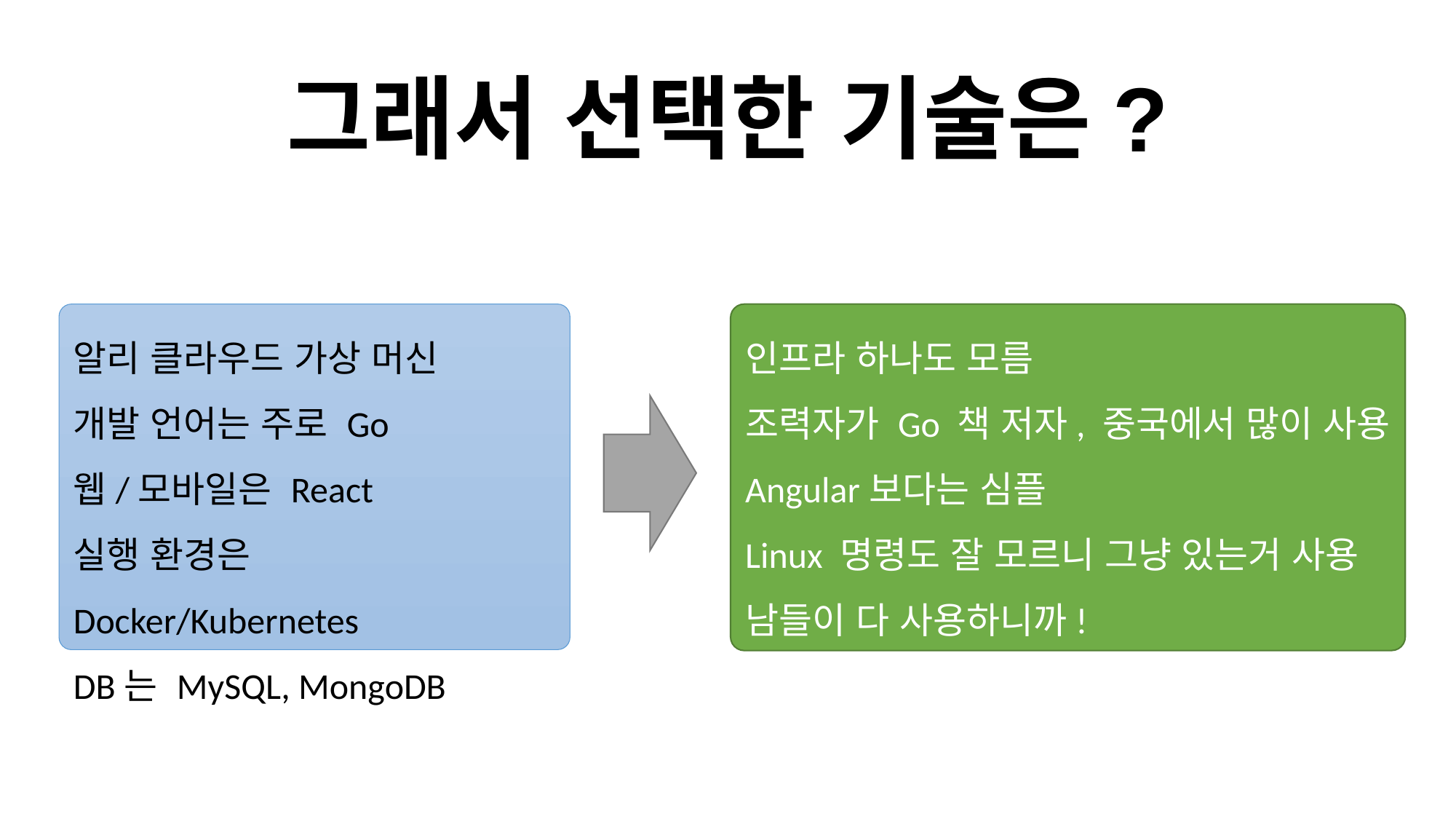

# 그래서 선택한 기술은?
알리 클라우드 가상 머신
개발 언어는 주로 Go
웹/모바일은 React
실행 환경은 Docker/Kubernetes
DB는 MySQL, MongoDB
인프라 하나도 모름
조력자가 Go 책 저자, 중국에서 많이 사용
Angular보다는 심플
Linux 명령도 잘 모르니 그냥 있는거 사용
남들이 다 사용하니까!